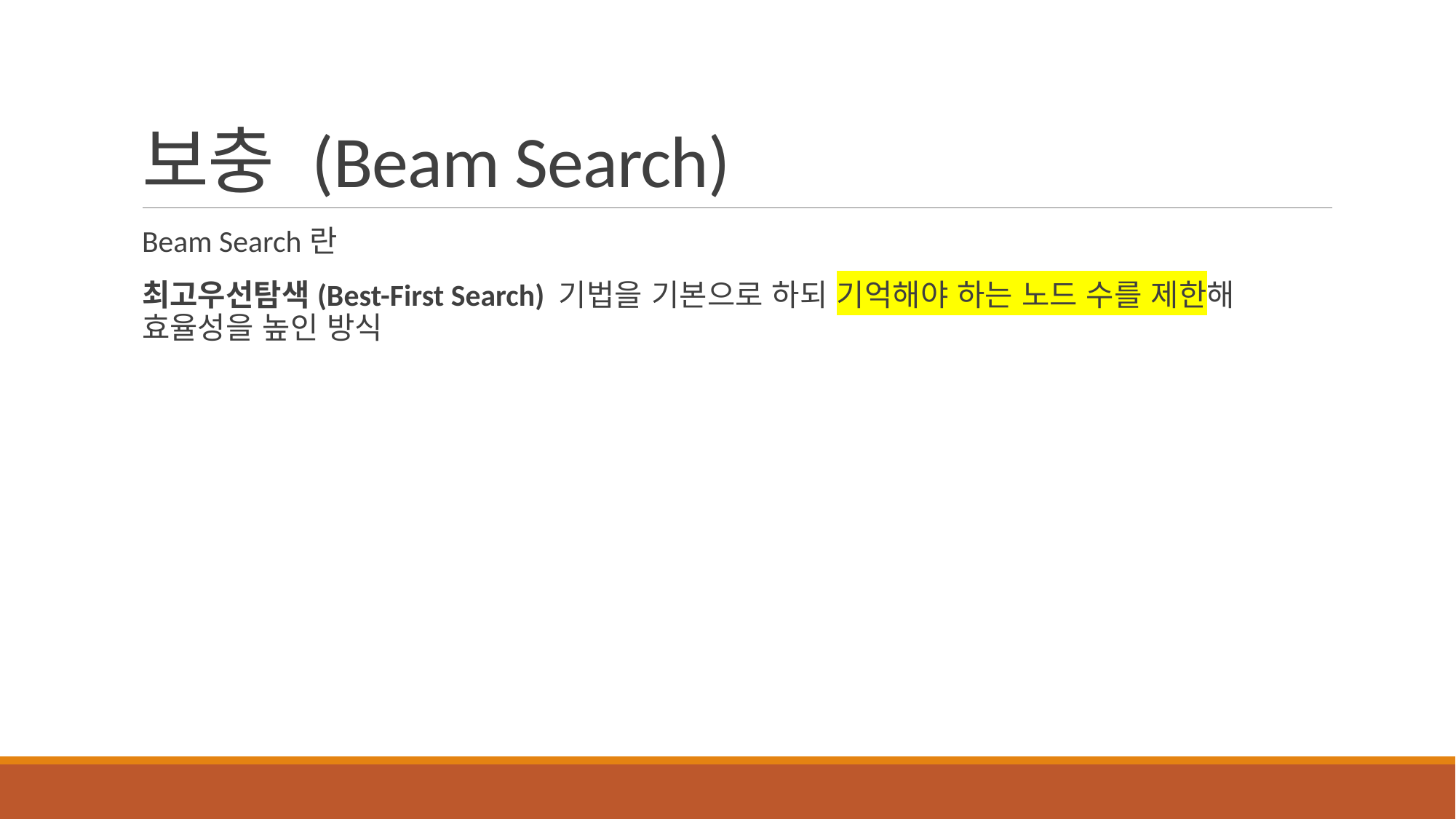

# 보충 (Beam Search)
Beam Search란
최고우선탐색(Best-First Search) 기법을 기본으로 하되 기억해야 하는 노드 수를 제한해 효율성을 높인 방식